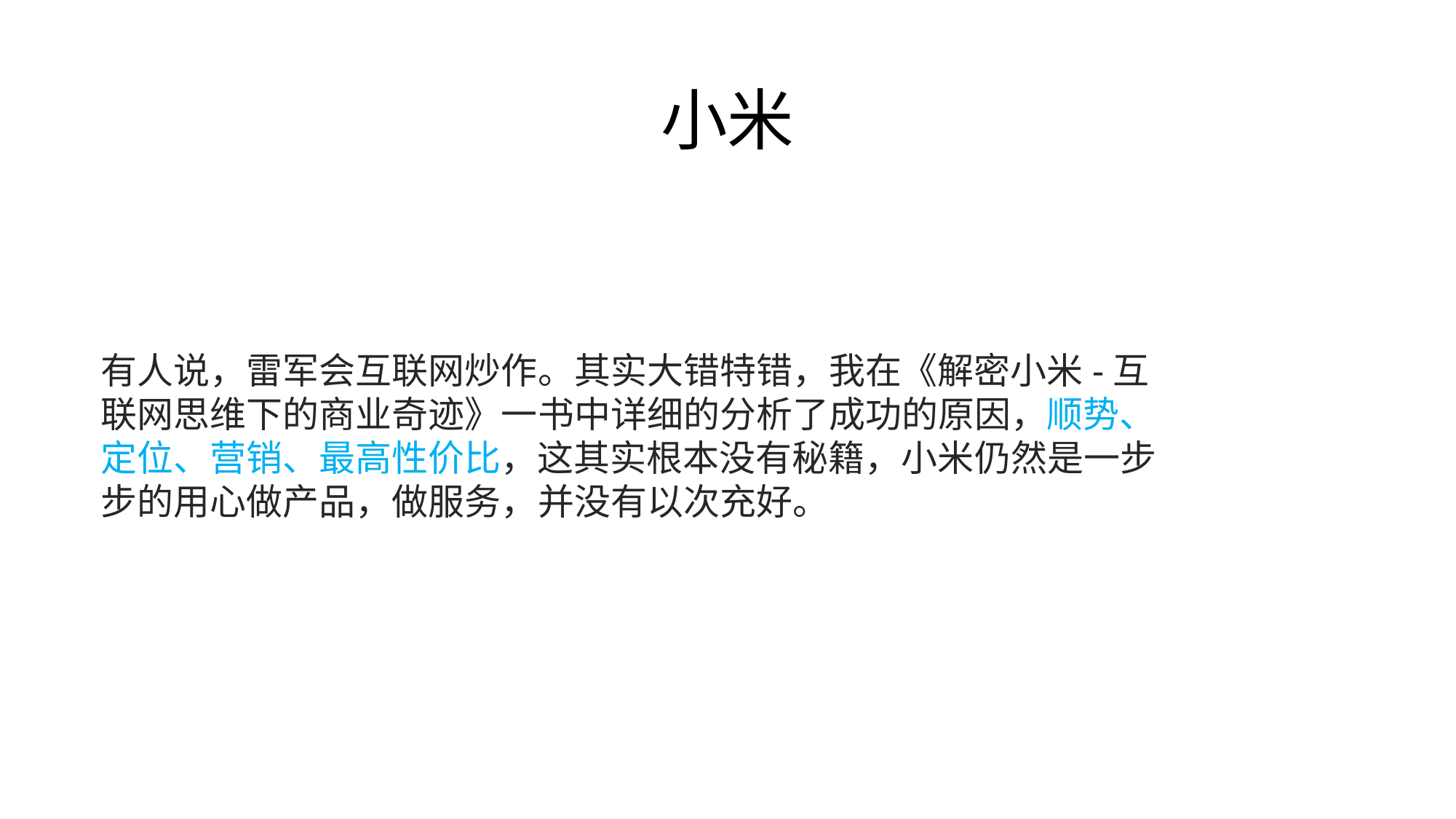

# 小米
有人说，雷军会互联网炒作。其实大错特错，我在《解密小米-互联网思维下的商业奇迹》一书中详细的分析了成功的原因，顺势、定位、营销、最高性价比，这其实根本没有秘籍，小米仍然是一步步的用心做产品，做服务，并没有以次充好。